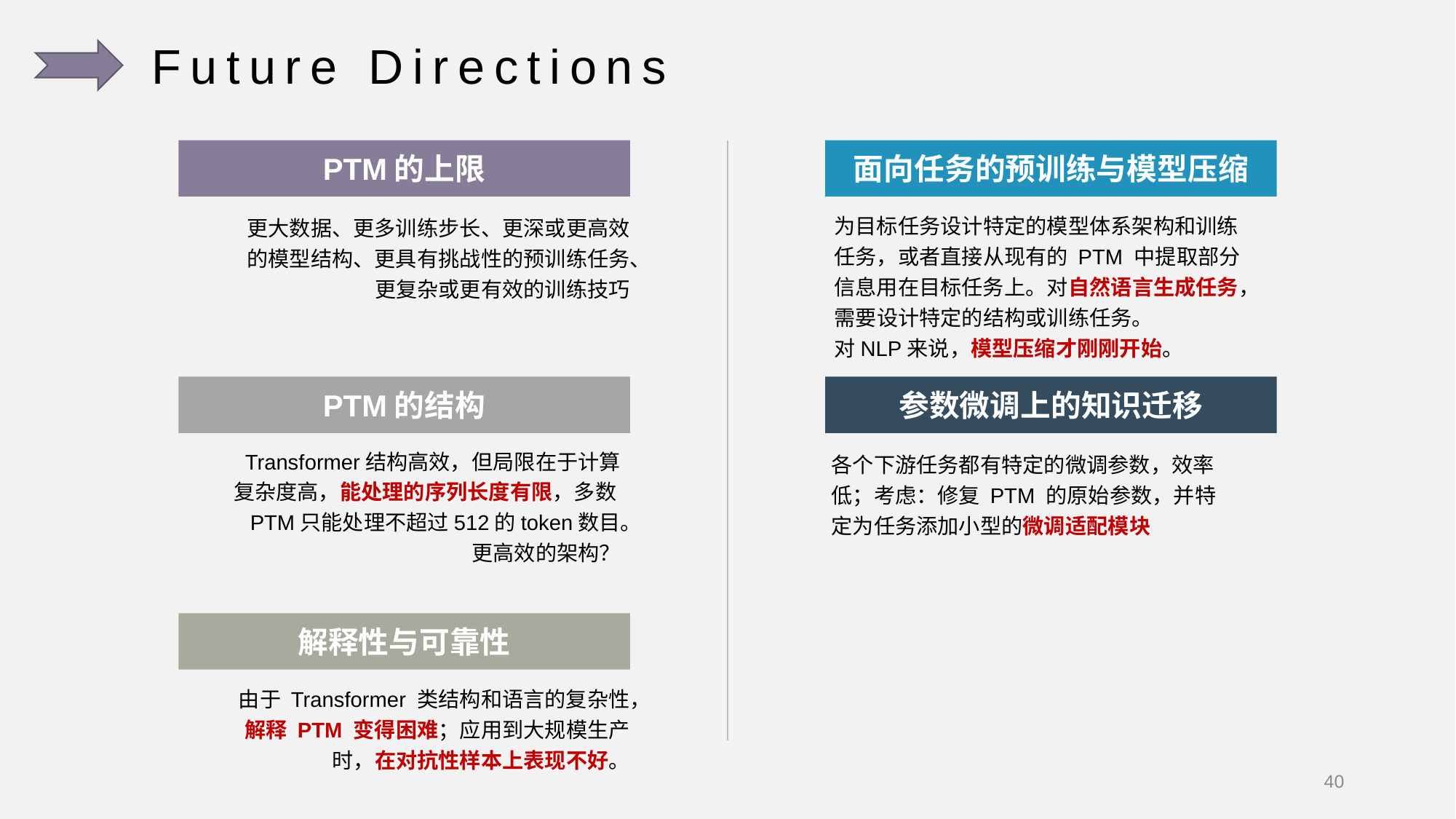

Future Directions

PTM的上限
面向任务的预训练与模型压缩
更大数据、更多训练步长、更深或更高效的模型结构、更具有挑战性的预训练任务、更复杂或更有效的训练技巧
为目标任务设计特定的模型体系架构和训练任务，或者直接从现有的 PTM 中提取部分信息用在目标任务上。对自然语言生成任务，需要设计特定的结构或训练任务。
对NLP来说，模型压缩才刚刚开始。
PTM的结构
参数微调上的知识迁移
Transformer结构高效，但局限在于计算复杂度高，能处理的序列长度有限，多数PTM只能处理不超过512的token数目。更高效的架构？
各个下游任务都有特定的微调参数，效率低；考虑：修复 PTM 的原始参数，并特定为任务添加小型的微调适配模块
解释性与可靠性
由于 Transformer 类结构和语言的复杂性，解释 PTM 变得困难；应用到大规模生产时，在对抗性样本上表现不好。
40